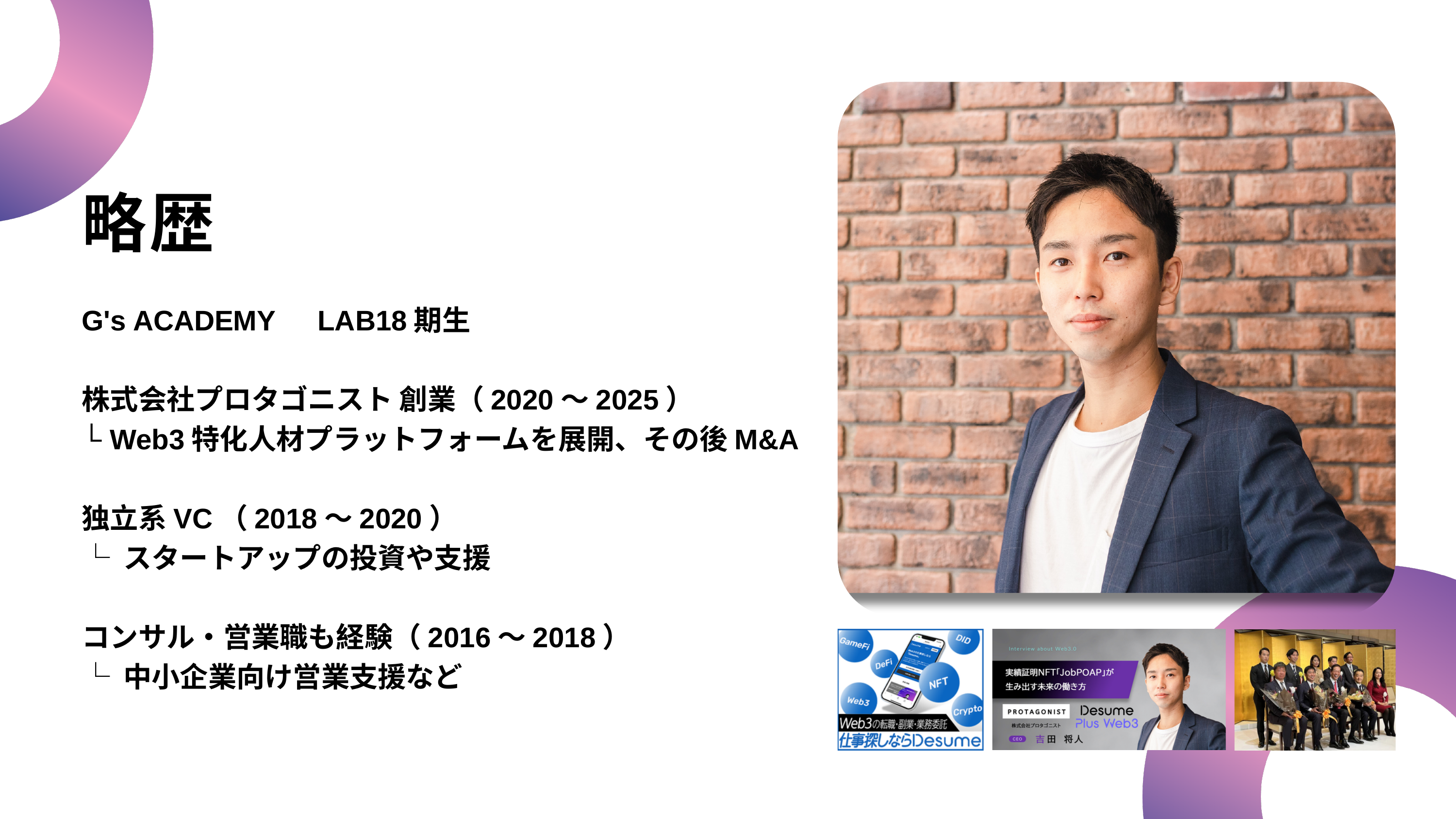

略歴
G's ACADEMY　LAB18期生

株式会社プロタゴニスト 創業（2020〜2025）
└ Web3特化人材プラットフォームを展開、その後M&A

独立系VC（2018〜2020）
└ スタートアップの投資や支援

コンサル・営業職も経験（2016〜2018）
└ 中小企業向け営業支援など